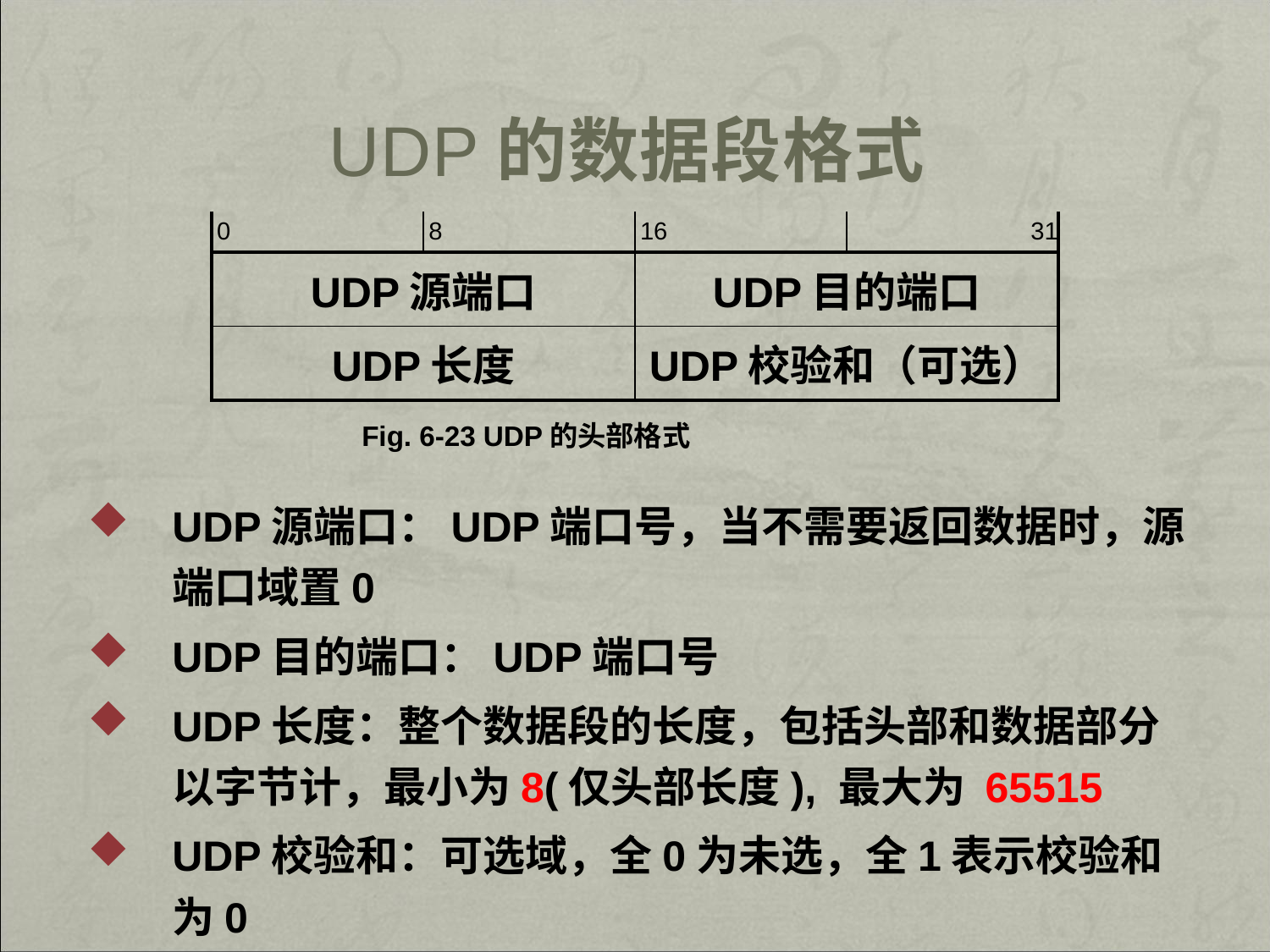

# UDP的数据段格式
| 0 | 8 | 16 | 31 |
| --- | --- | --- | --- |
| UDP源端口 |  | UDP目的端口 |  |
| UDP长度 |  | UDP校验和（可选） |  |

Fig. 6-23 UDP的头部格式
UDP源端口：UDP端口号，当不需要返回数据时，源端口域置0
UDP目的端口：UDP端口号
UDP长度：整个数据段的长度，包括头部和数据部分以字节计，最小为8(仅头部长度), 最大为 65515
UDP校验和：可选域，全0为未选，全1表示校验和为0